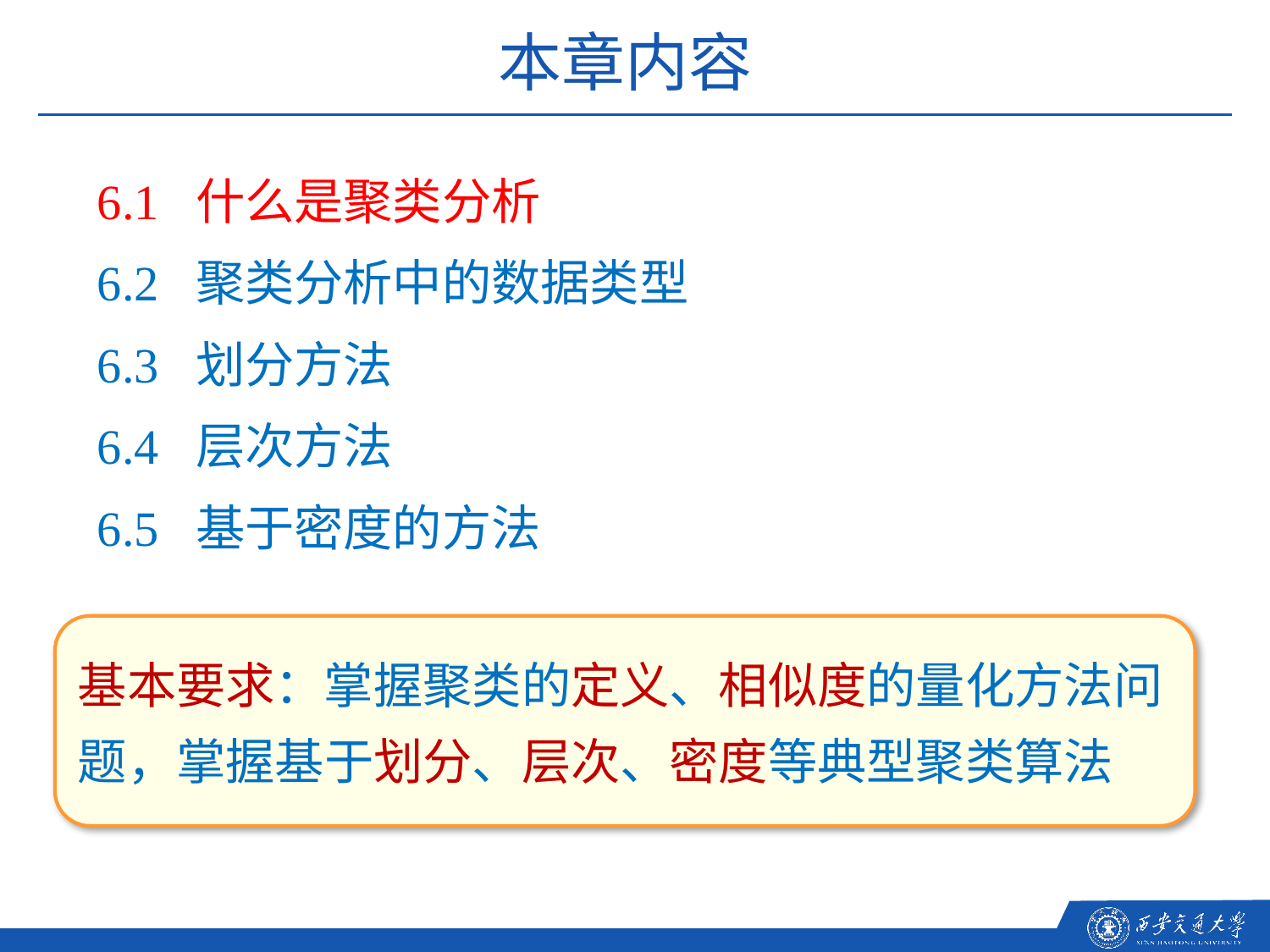

本章内容
6.1  什么是聚类分析
6.2  聚类分析中的数据类型
6.3  划分方法
6.4  层次方法
6.5  基于密度的方法
基本要求：掌握聚类的定义、相似度的量化方法问题，掌握基于划分、层次、密度等典型聚类算法